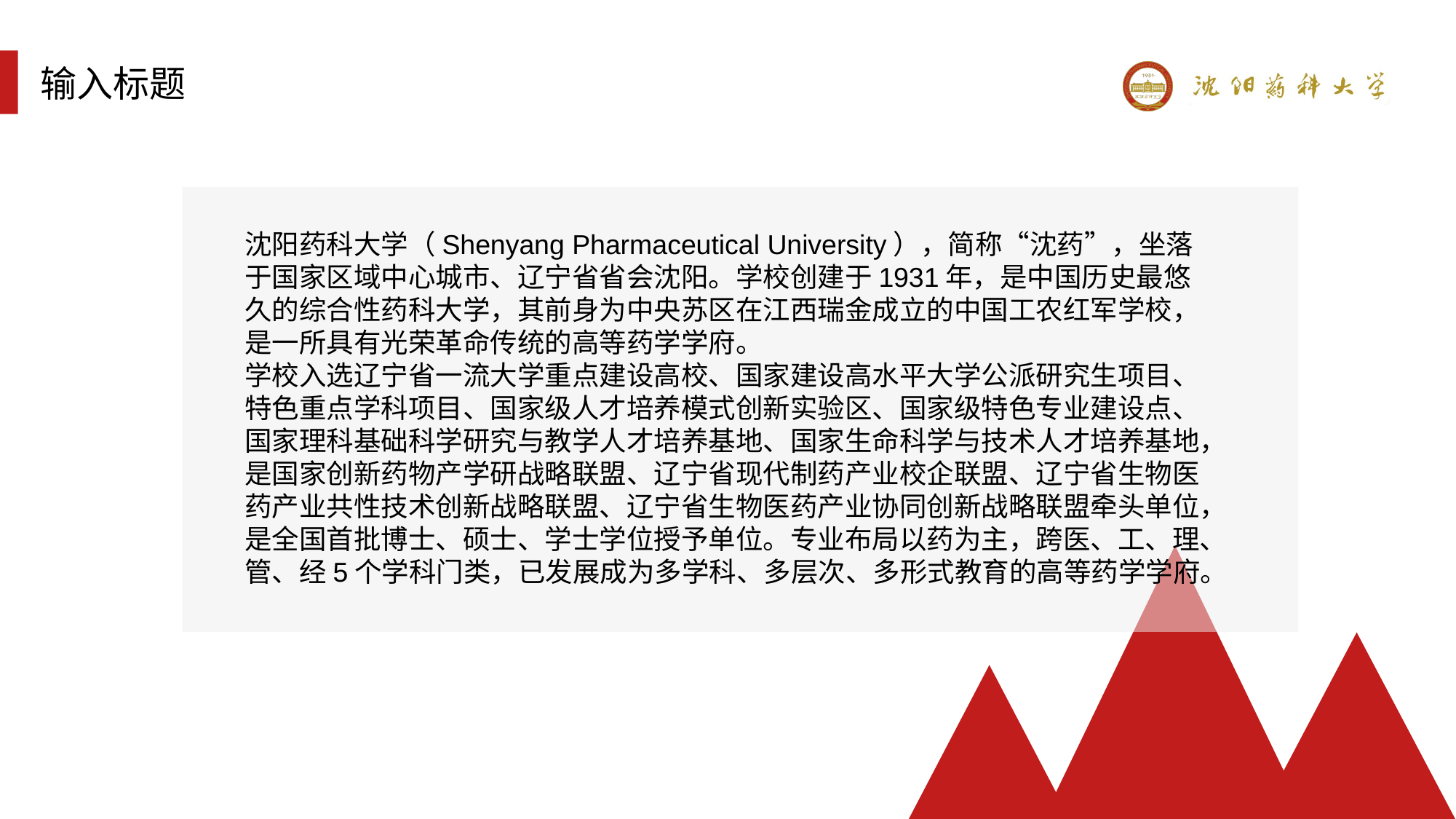

输入标题

沈阳药科大学（Shenyang Pharmaceutical University），简称“沈药”，坐落于国家区域中心城市、辽宁省省会沈阳。学校创建于1931年，是中国历史最悠久的综合性药科大学，其前身为中央苏区在江西瑞金成立的中国工农红军学校，是一所具有光荣革命传统的高等药学学府。
学校入选辽宁省一流大学重点建设高校、国家建设高水平大学公派研究生项目、特色重点学科项目、国家级人才培养模式创新实验区、国家级特色专业建设点、国家理科基础科学研究与教学人才培养基地、国家生命科学与技术人才培养基地，是国家创新药物产学研战略联盟、辽宁省现代制药产业校企联盟、辽宁省生物医药产业共性技术创新战略联盟、辽宁省生物医药产业协同创新战略联盟牵头单位，是全国首批博士、硕士、学士学位授予单位。专业布局以药为主，跨医、工、理、管、经5个学科门类，已发展成为多学科、多层次、多形式教育的高等药学学府。